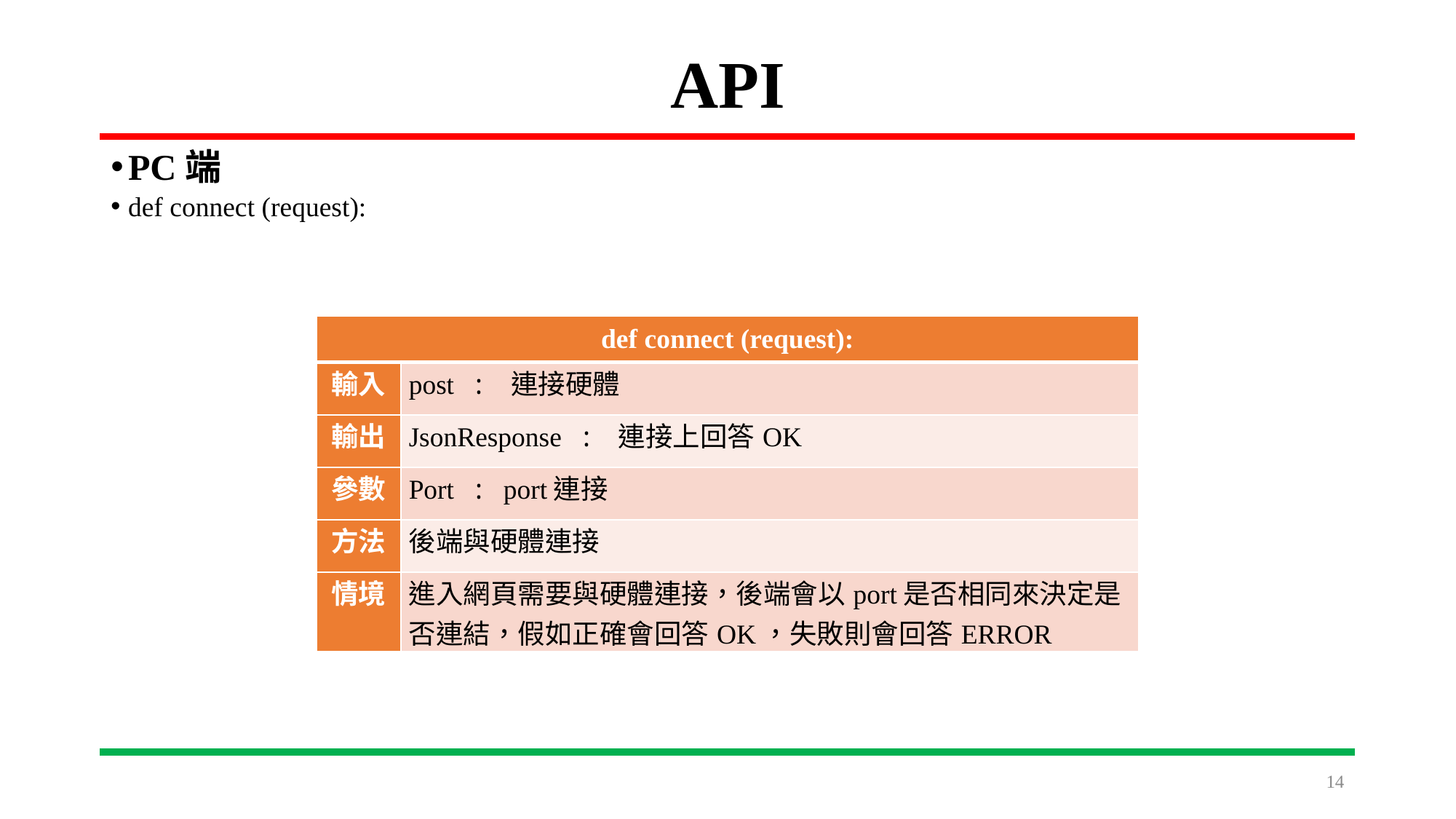

# API
PC端
def connect (request):

| def connect (request): |  |
| --- | --- |
| 輸入 | post : 連接硬體 |
| 輸出 | JsonResponse : 連接上回答OK |
| 參數 | Port : port連接 |
| 方法 | 後端與硬體連接 |
| 情境 | 進入網頁需要與硬體連接，後端會以port是否相同來決定是否連結，假如正確會回答OK，失敗則會回答ERROR |
14